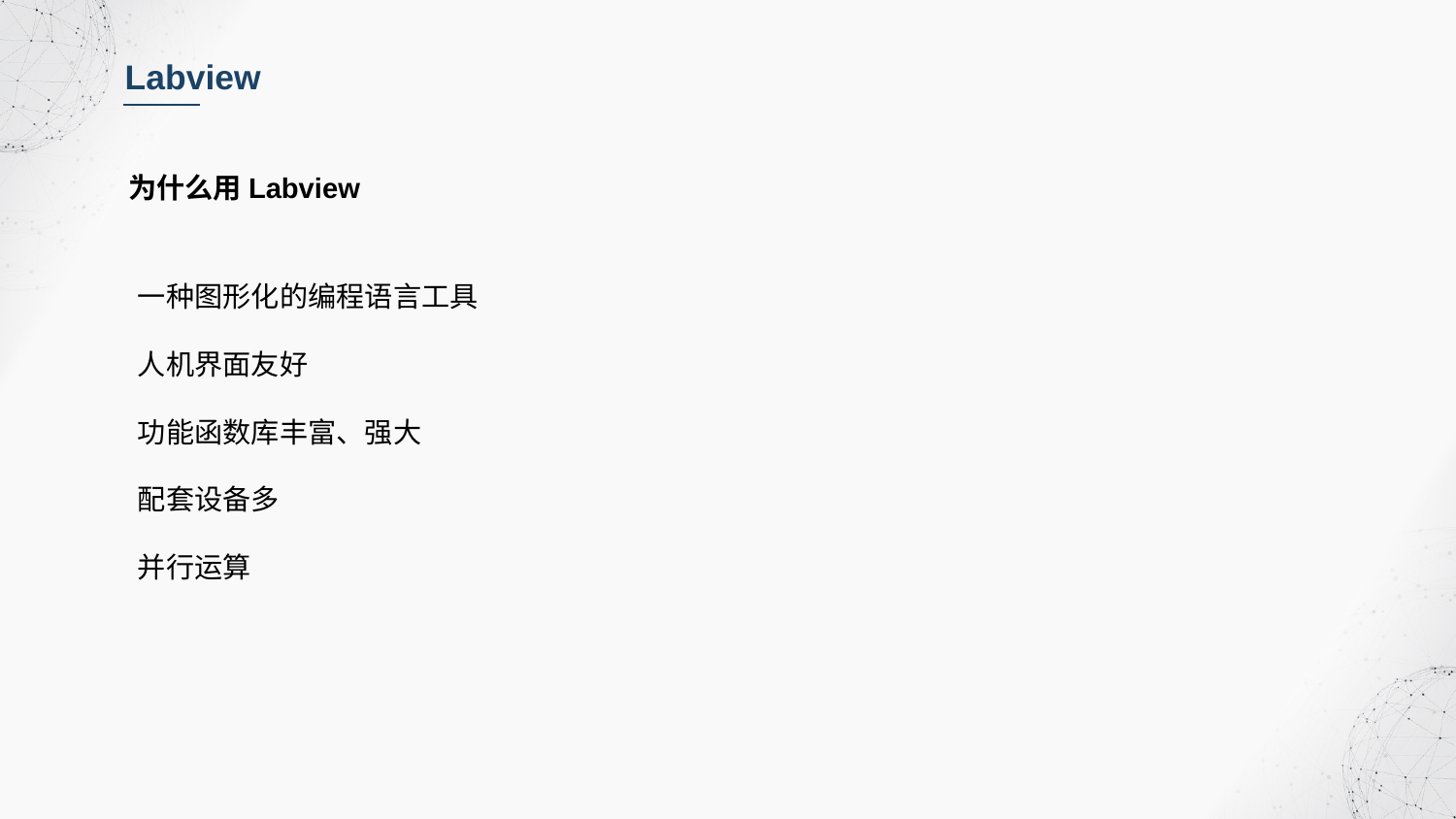

Labview
为什么用Labview
一种图形化的编程语言工具

人机界面友好

功能函数库丰富、强大

配套设备多

并行运算